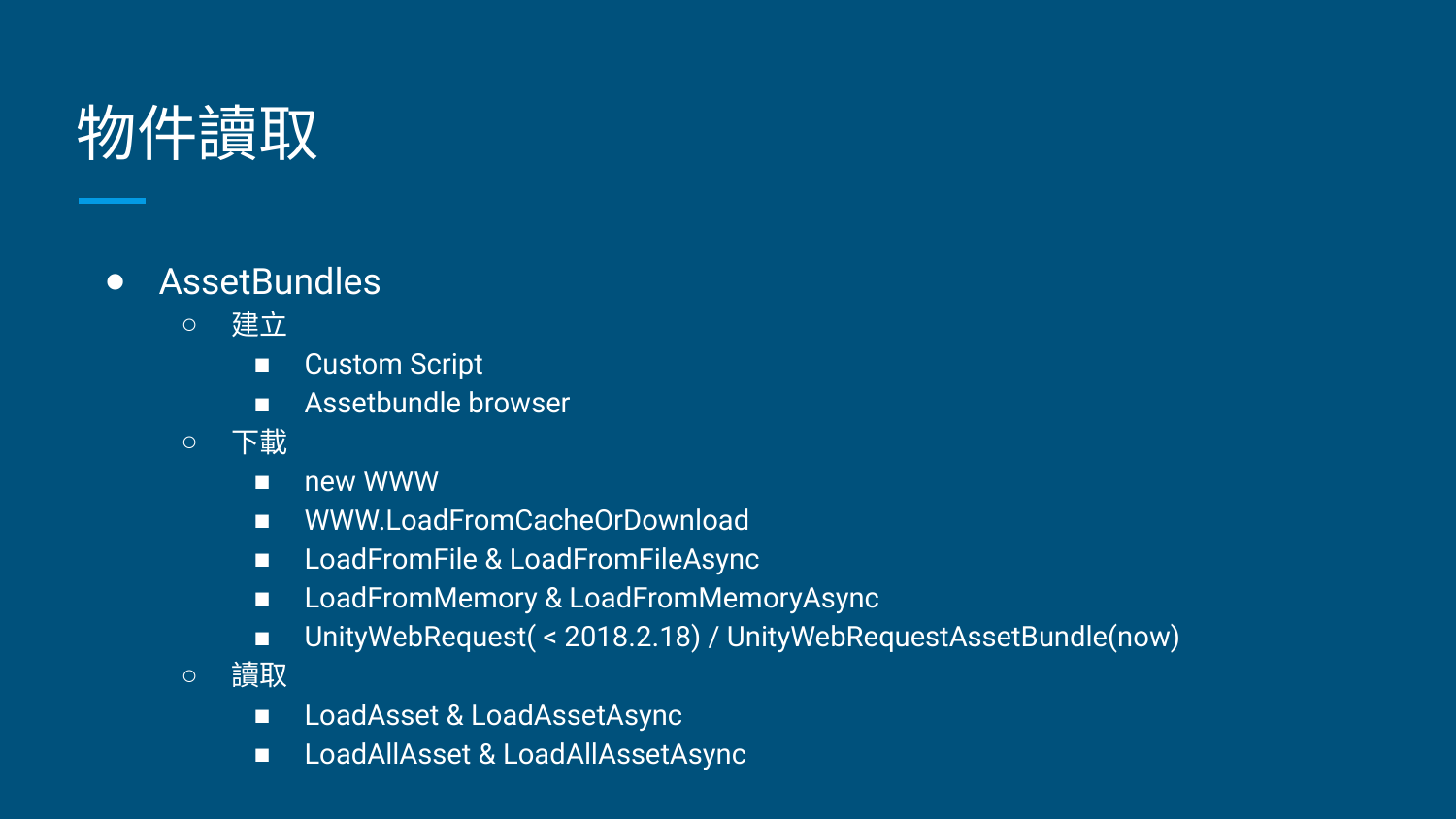

# 物件讀取
AssetBundles
建立
Custom Script
Assetbundle browser
下載
new WWW
WWW.LoadFromCacheOrDownload
LoadFromFile & LoadFromFileAsync
LoadFromMemory & LoadFromMemoryAsync
UnityWebRequest( < 2018.2.18) / UnityWebRequestAssetBundle(now)
讀取
LoadAsset & LoadAssetAsync
LoadAllAsset & LoadAllAssetAsync